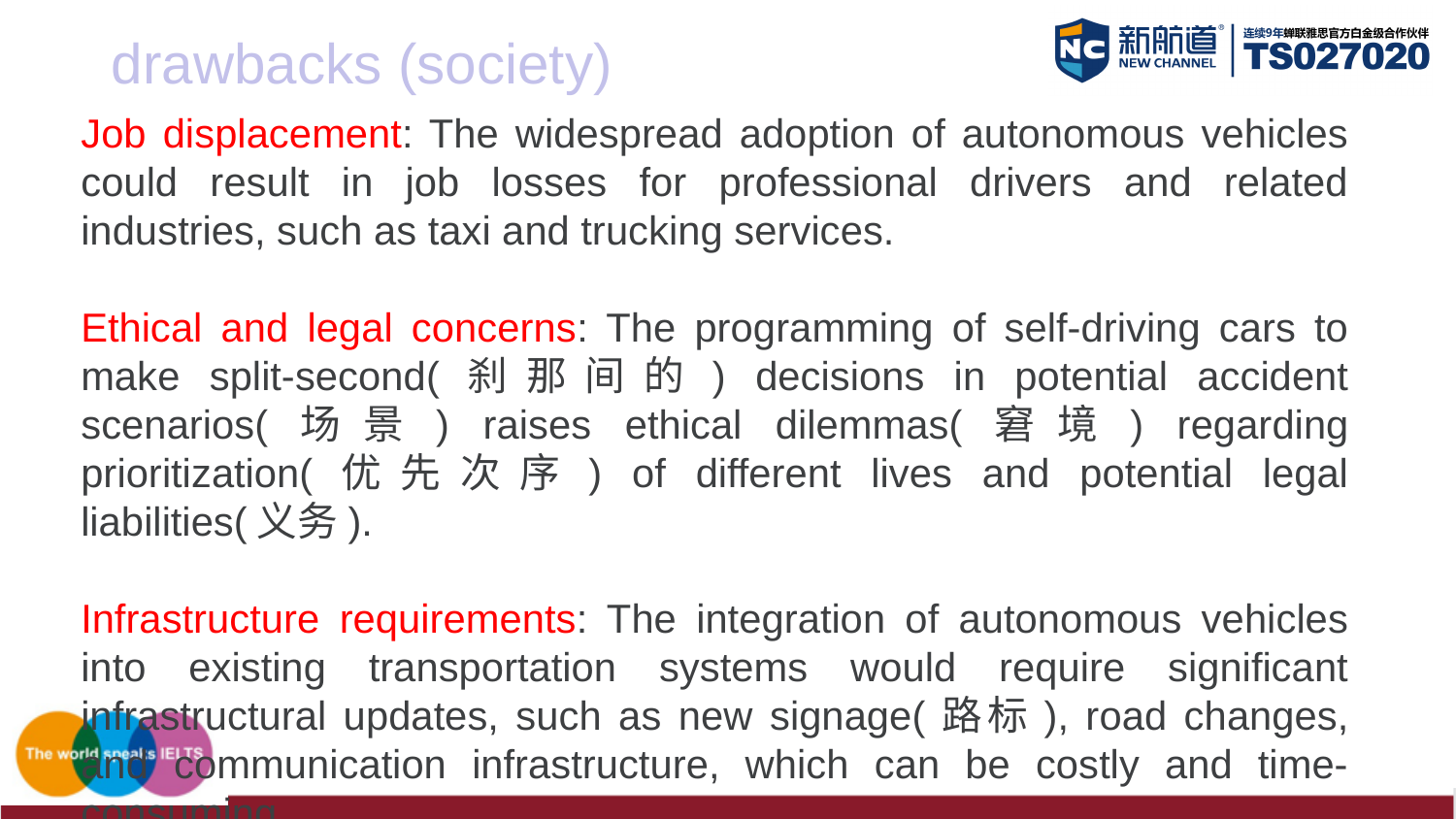

drawbacks (society)
Job displacement: The widespread adoption of autonomous vehicles could result in job losses for professional drivers and related industries, such as taxi and trucking services.

Ethical and legal concerns: The programming of self-driving cars to make split-second(刹那间的) decisions in potential accident scenarios(场景) raises ethical dilemmas(窘境) regarding prioritization(优先次序) of different lives and potential legal liabilities(义务).

Infrastructure requirements: The integration of autonomous vehicles into existing transportation systems would require significant infrastructural updates, such as new signage(路标), road changes, and communication infrastructure, which can be costly and time-consuming.